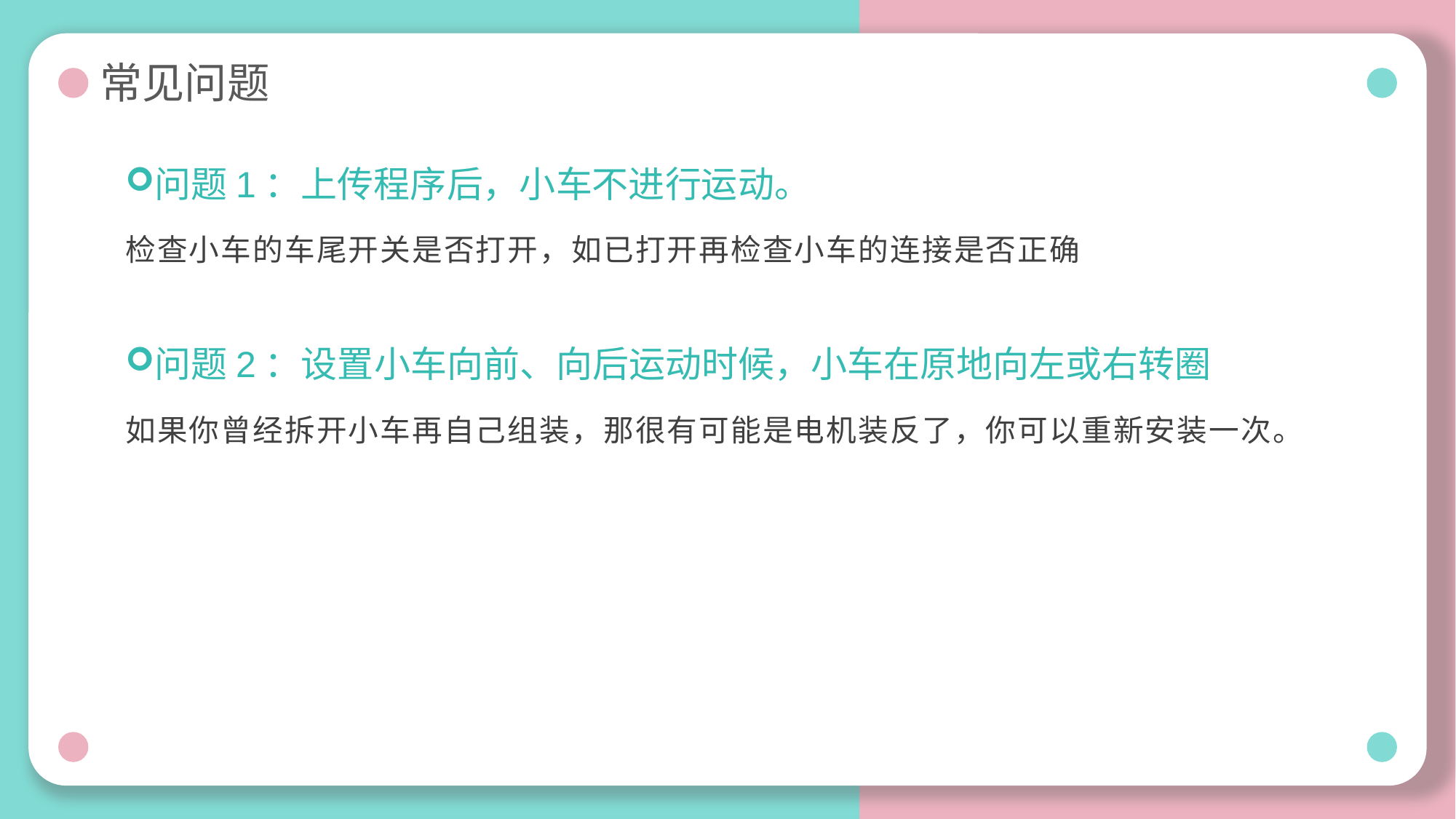

# 常见问题
问题1：上传程序后，小车不进行运动。
检查小车的车尾开关是否打开，如已打开再检查小车的连接是否正确

问题2：设置小车向前、向后运动时候，小车在原地向左或右转圈
如果你曾经拆开小车再自己组装，那很有可能是电机装反了，你可以重新安装一次。